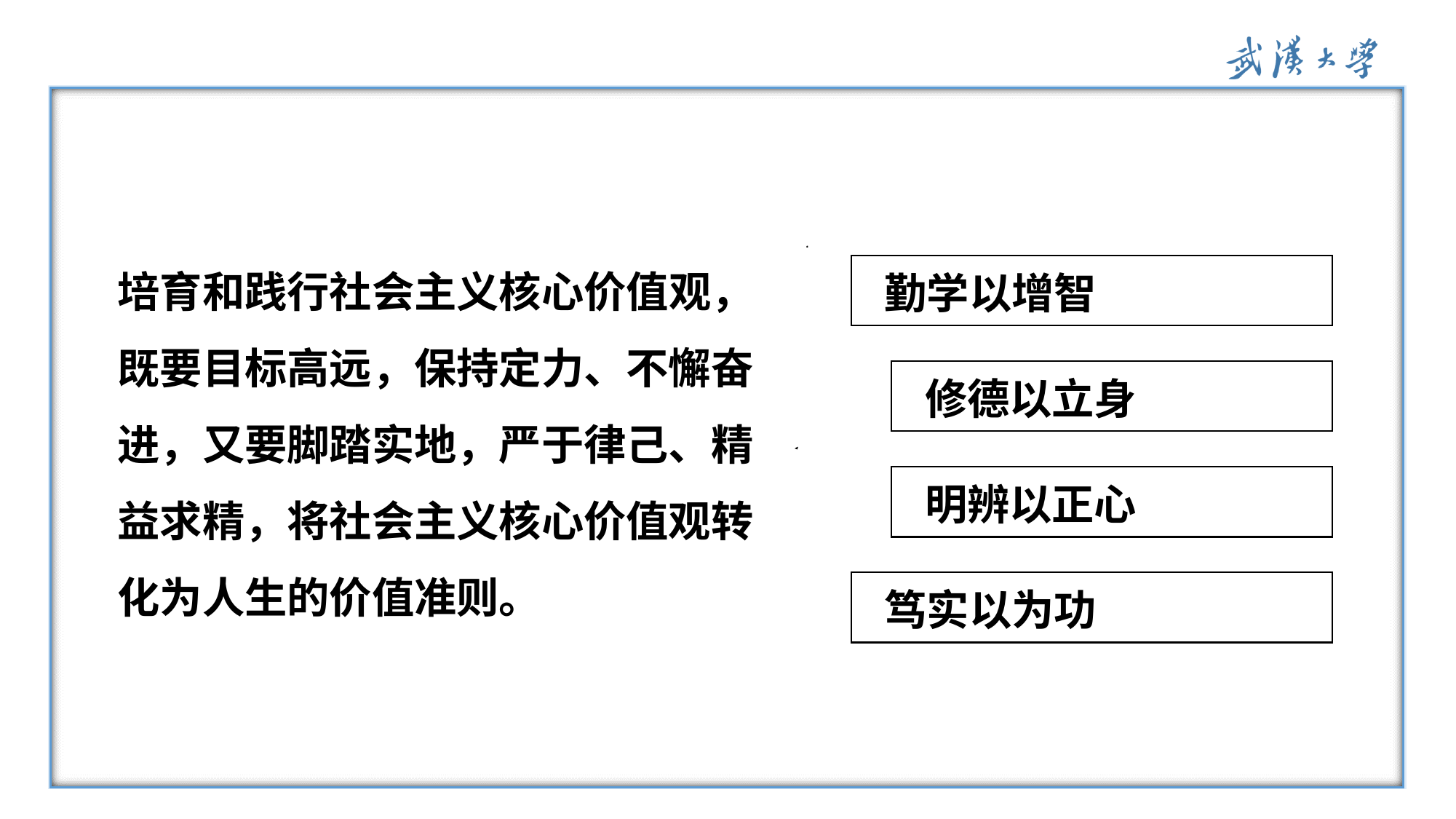

勤学以增智
 修德以立身
 明辨以正心
 笃实以为功
培育和践行社会主义核心价值观，既要目标高远，保持定力、不懈奋进，又要脚踏实地，严于律己、精益求精，将社会主义核心价值观转化为人生的价值准则。